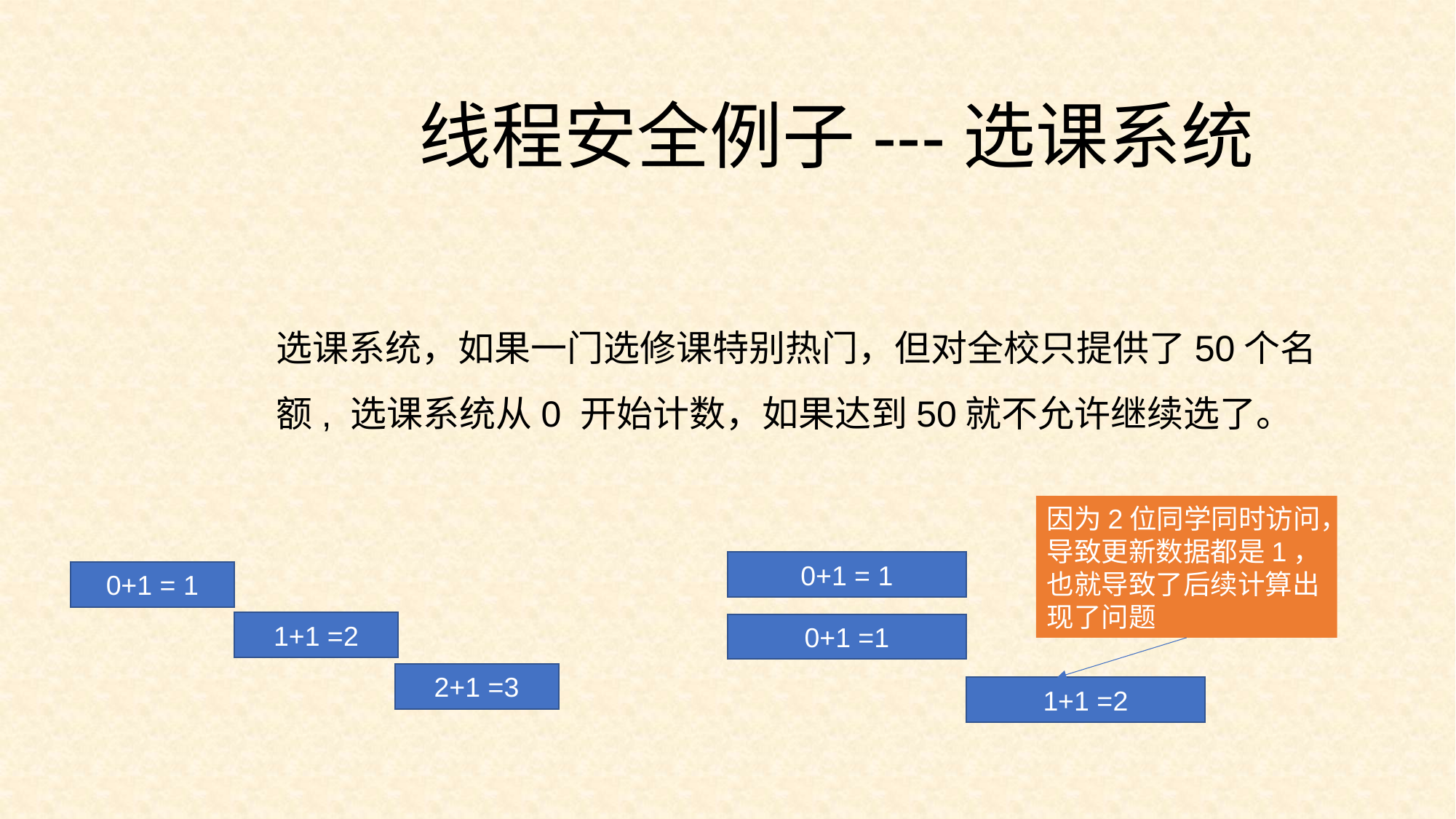

线程安全例子---选课系统
选课系统，如果一门选修课特别热门，但对全校只提供了50个名额, 选课系统从0 开始计数，如果达到50就不允许继续选了。
因为2位同学同时访问，导致更新数据都是1，也就导致了后续计算出现了问题
0+1 = 1
0+1 = 1
1+1 =2
0+1 =1
2+1 =3
1+1 =2